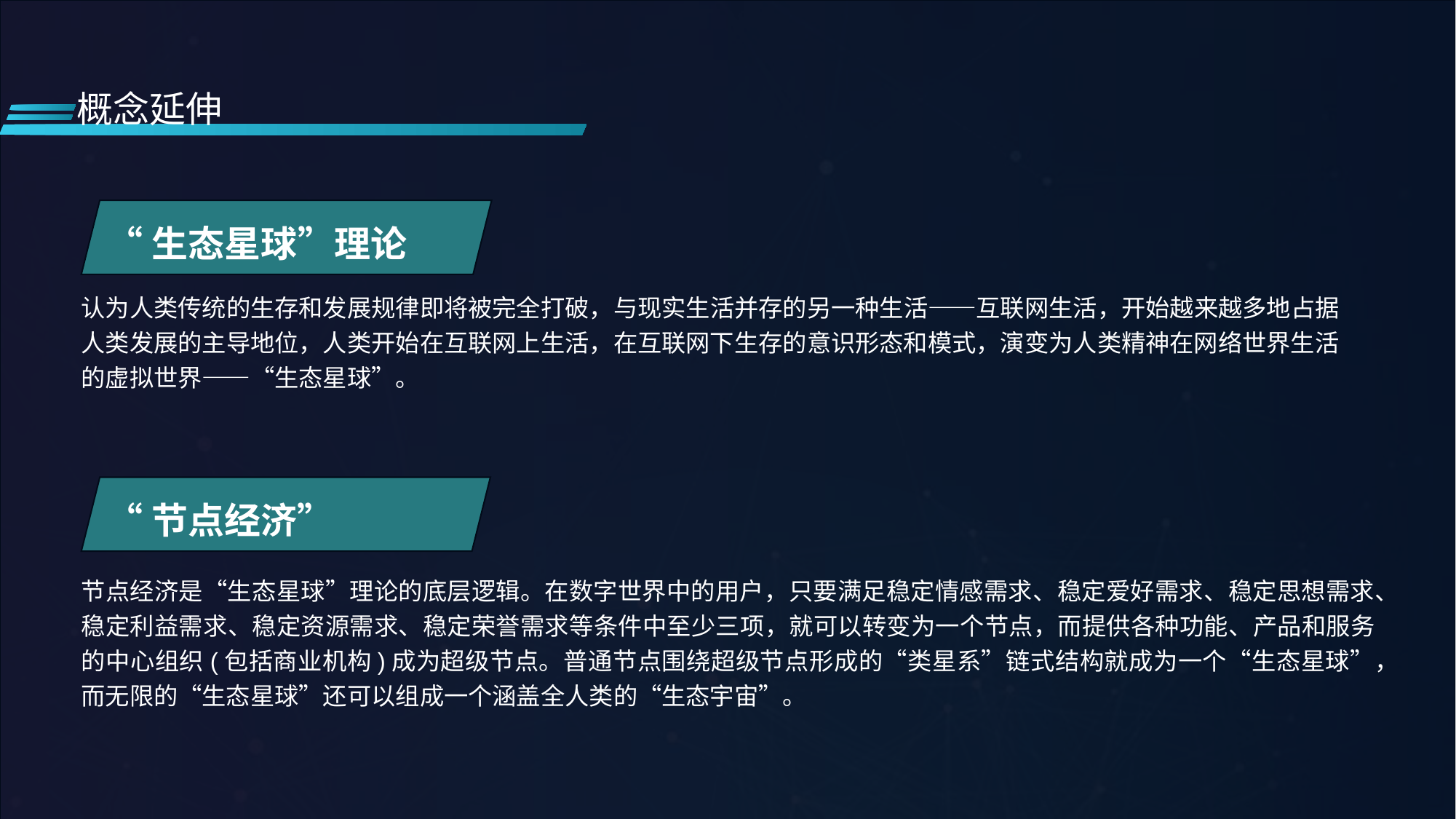

概念延伸

“生态星球”理论
认为人类传统的生存和发展规律即将被完全打破，与现实生活并存的另一种生活——互联网生活，开始越来越多地占据人类发展的主导地位，人类开始在互联网上生活，在互联网下生存的意识形态和模式，演变为人类精神在网络世界生活的虚拟世界——“生态星球”。

“节点经济”
节点经济是“生态星球”理论的底层逻辑。在数字世界中的用户，只要满足稳定情感需求、稳定爱好需求、稳定思想需求、稳定利益需求、稳定资源需求、稳定荣誉需求等条件中至少三项，就可以转变为一个节点，而提供各种功能、产品和服务的中心组织(包括商业机构)成为超级节点。普通节点围绕超级节点形成的“类星系”链式结构就成为一个“生态星球”，而无限的“生态星球”还可以组成一个涵盖全人类的“生态宇宙”。